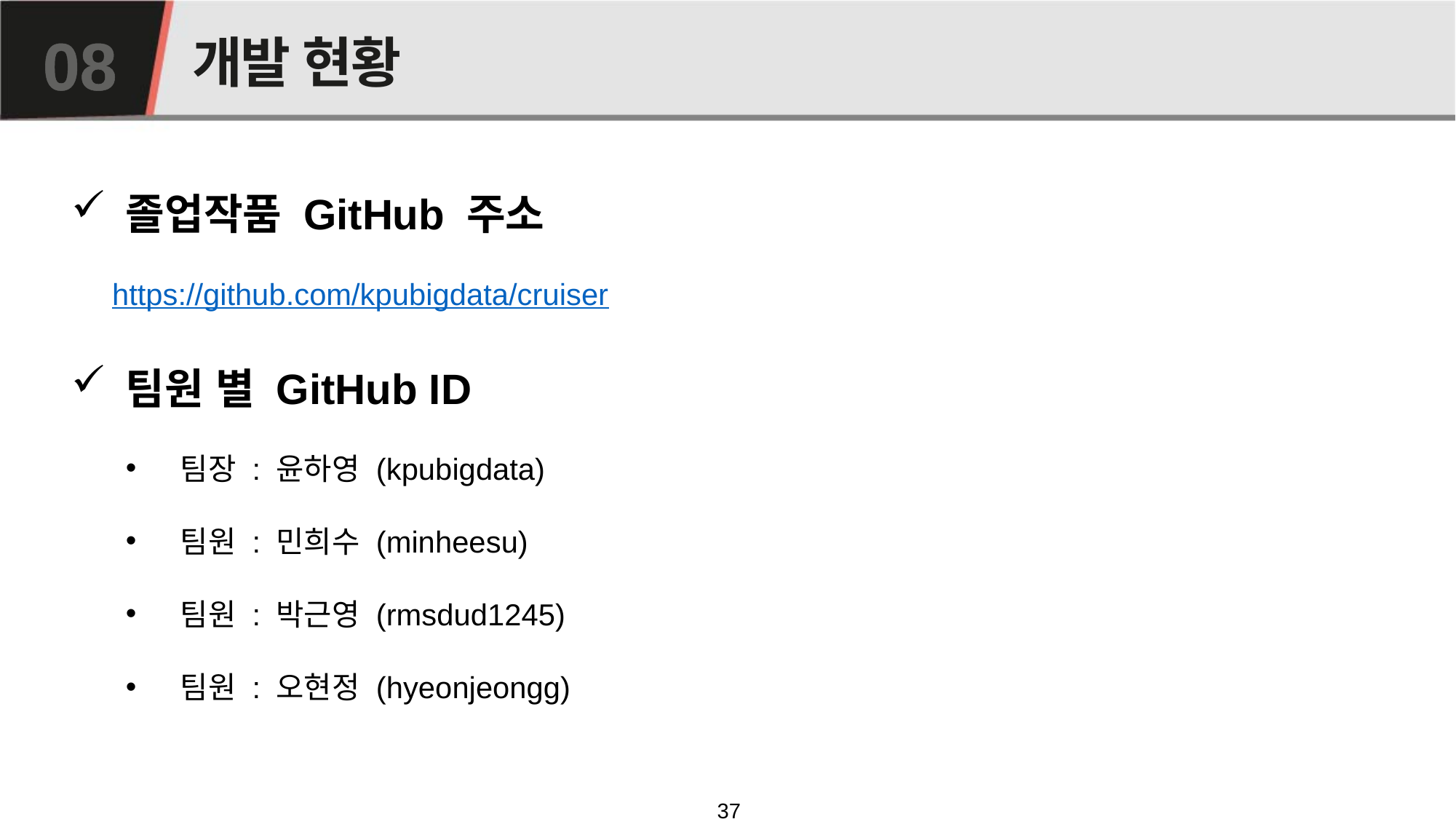

# 개발 현황
08
졸업작품 GitHub 주소
https://github.com/kpubigdata/cruiser
팀원 별 GitHub ID
팀장 : 윤하영 (kpubigdata)
팀원 : 민희수 (minheesu)
팀원 : 박근영 (rmsdud1245)
팀원 : 오현정 (hyeonjeongg)

37